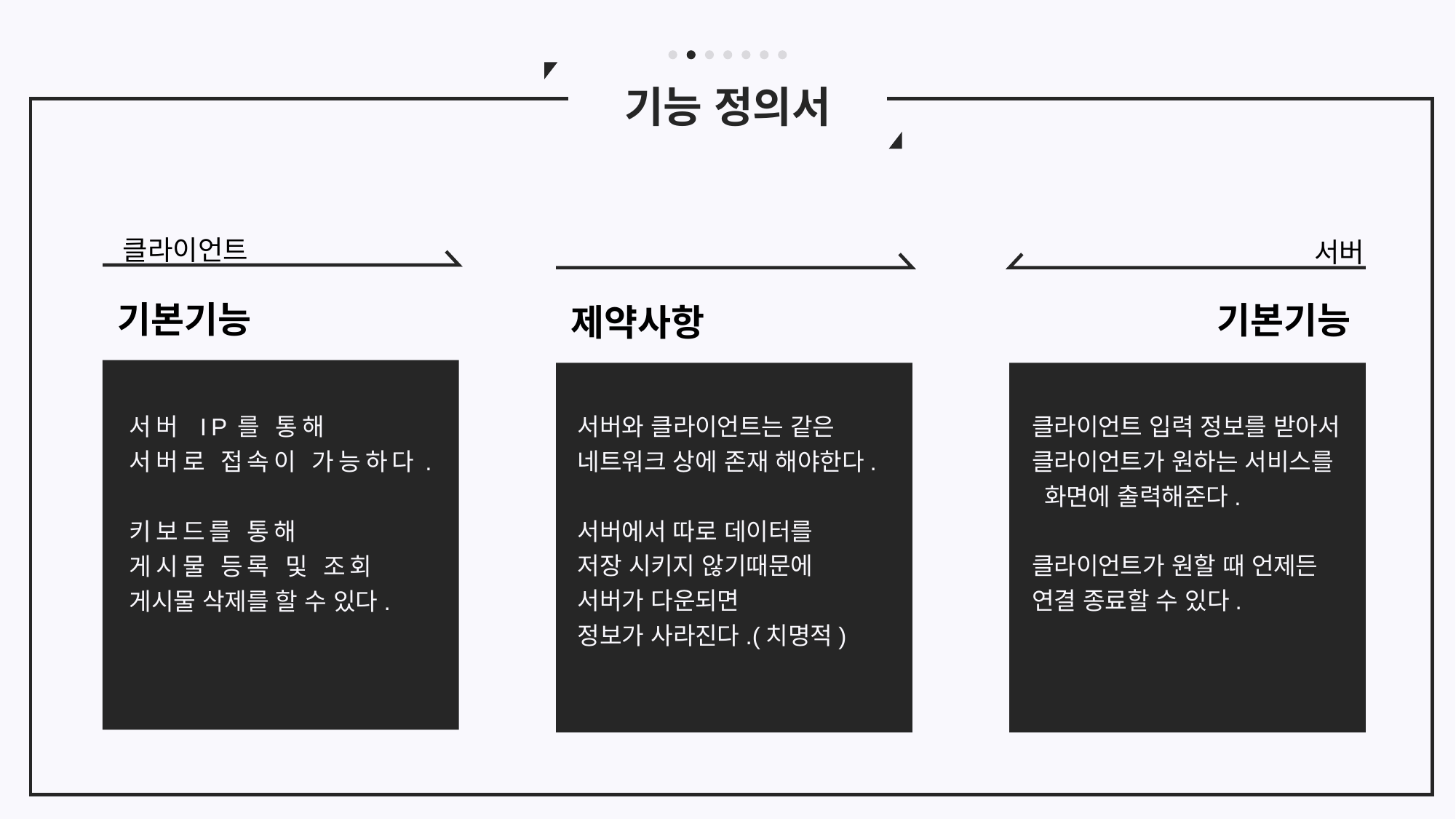

기능 정의서

제약사항
서버와 클라이언트는 같은 네트워크 상에 존재 해야한다.

서버에서 따로 데이터를
저장 시키지 않기때문에
서버가 다운되면
정보가 사라진다.(치명적)

클라이언트

기본기능
서버 IP를 통해
서버로 접속이 가능하다.

키보드를 통해
게시물 등록 및 조회
게시물 삭제를 할 수 있다.

서버

기본기능

클라이언트 입력 정보를 받아서
클라이언트가 원하는 서비스를
 화면에 출력해준다.

클라이언트가 원할 때 언제든
연결 종료할 수 있다.